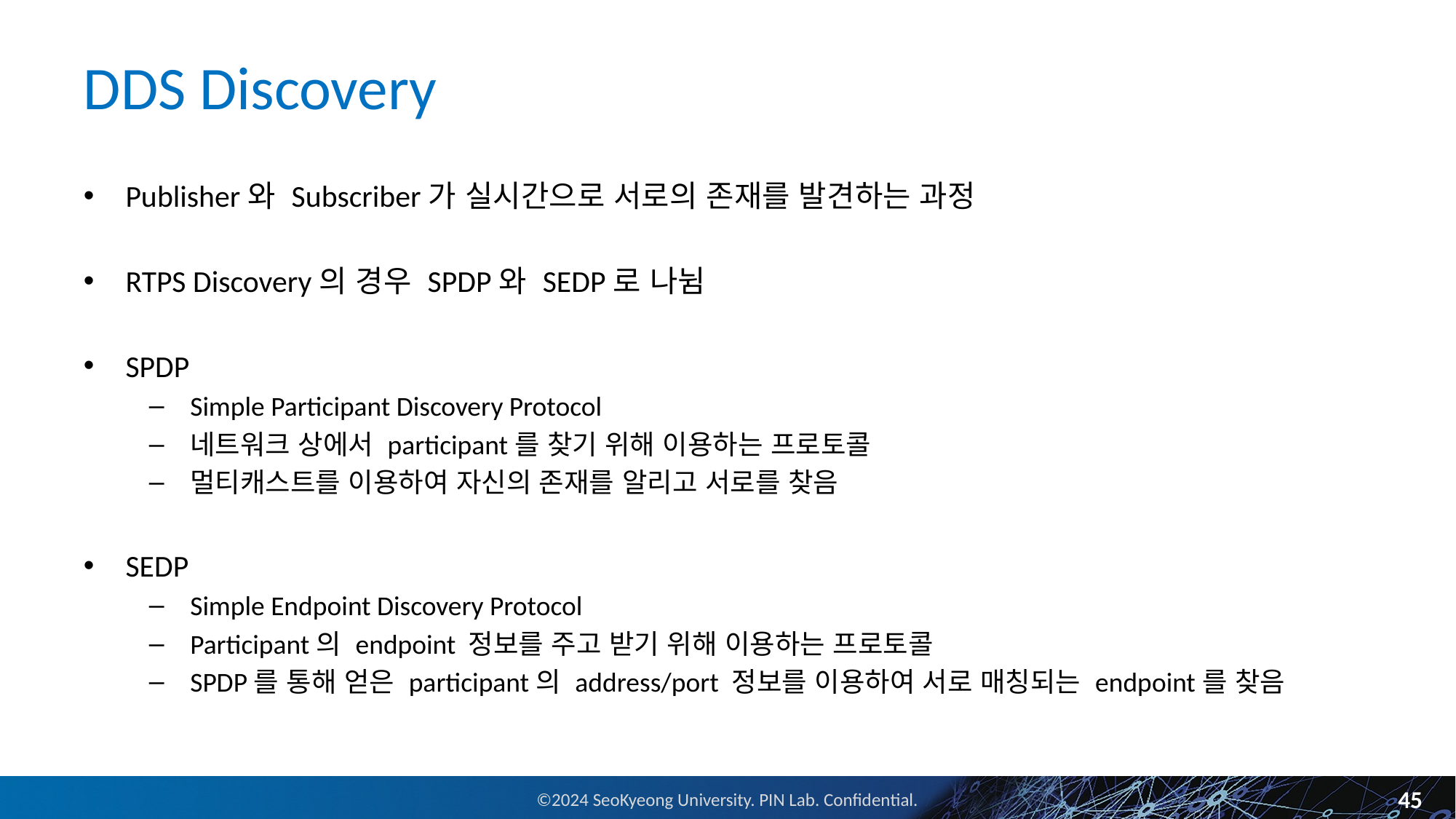

# DDS Discovery
Publisher와 Subscriber가 실시간으로 서로의 존재를 발견하는 과정

RTPS Discovery의 경우 SPDP와 SEDP로 나뉨

SPDP
Simple Participant Discovery Protocol
네트워크 상에서 participant를 찾기 위해 이용하는 프로토콜
멀티캐스트를 이용하여 자신의 존재를 알리고 서로를 찾음

SEDP
Simple Endpoint Discovery Protocol
Participant의 endpoint 정보를 주고 받기 위해 이용하는 프로토콜
SPDP를 통해 얻은 participant의 address/port 정보를 이용하여 서로 매칭되는 endpoint를 찾음
45